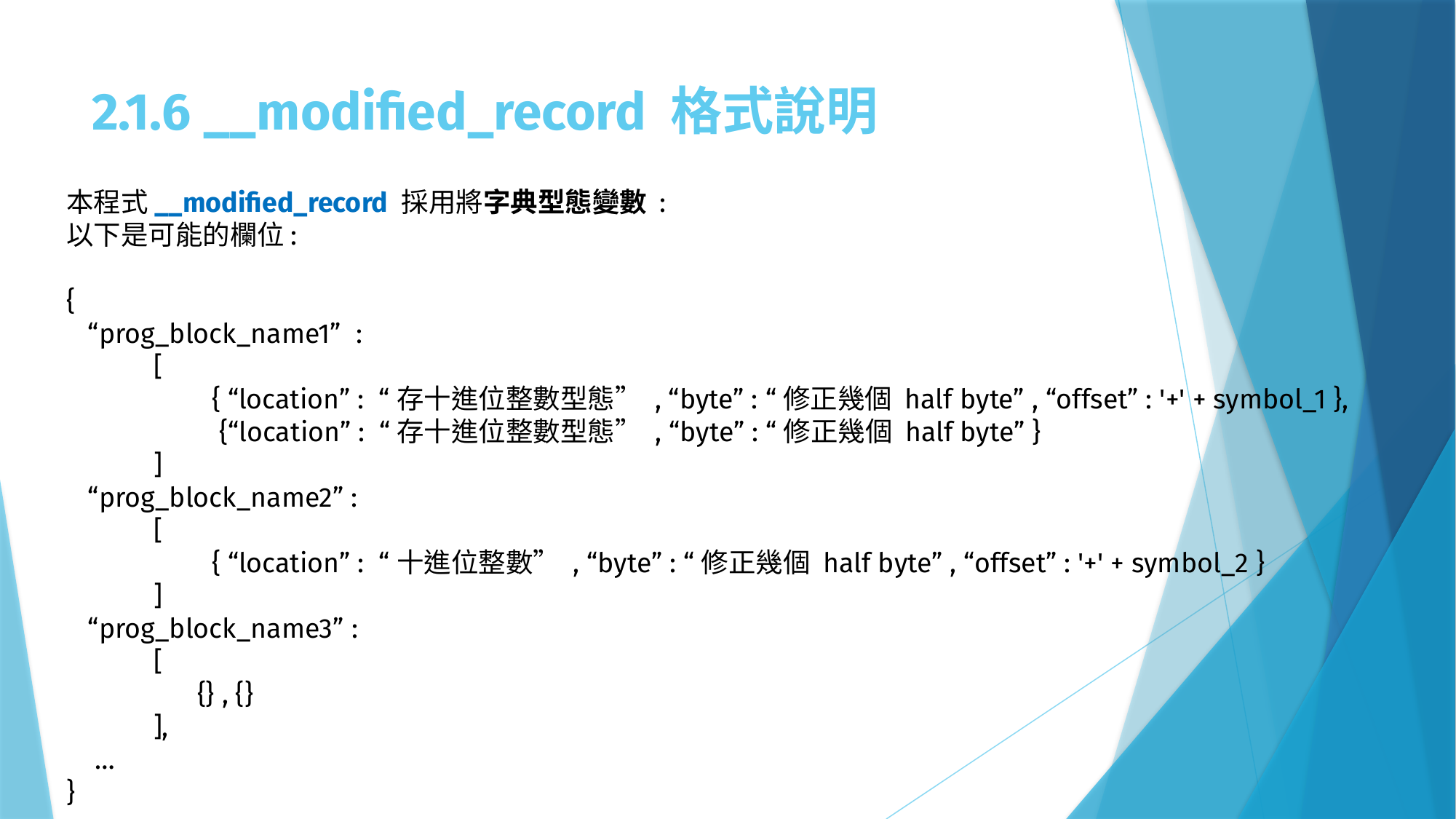

# 2.1.6 __modified_record 格式說明
本程式__modified_record 採用將字典型態變數 :
以下是可能的欄位:

{
   “prog_block_name1”  :
            [
                    { “location” :  “存十進位整數型態” , “byte” : “修正幾個 half byte” , “offset” : '+' + symbol_1 },
                     {“location” :  “存十進位整數型態” , “byte” : “修正幾個 half byte” }
            ]
   “prog_block_name2” :
            [
                    { “location” :  “十進位整數” , “byte” : “修正幾個 half byte” , “offset” : '+' + symbol_2 }
            ]
   “prog_block_name3” :
            [
                  {} , {}
            ],
    …
}